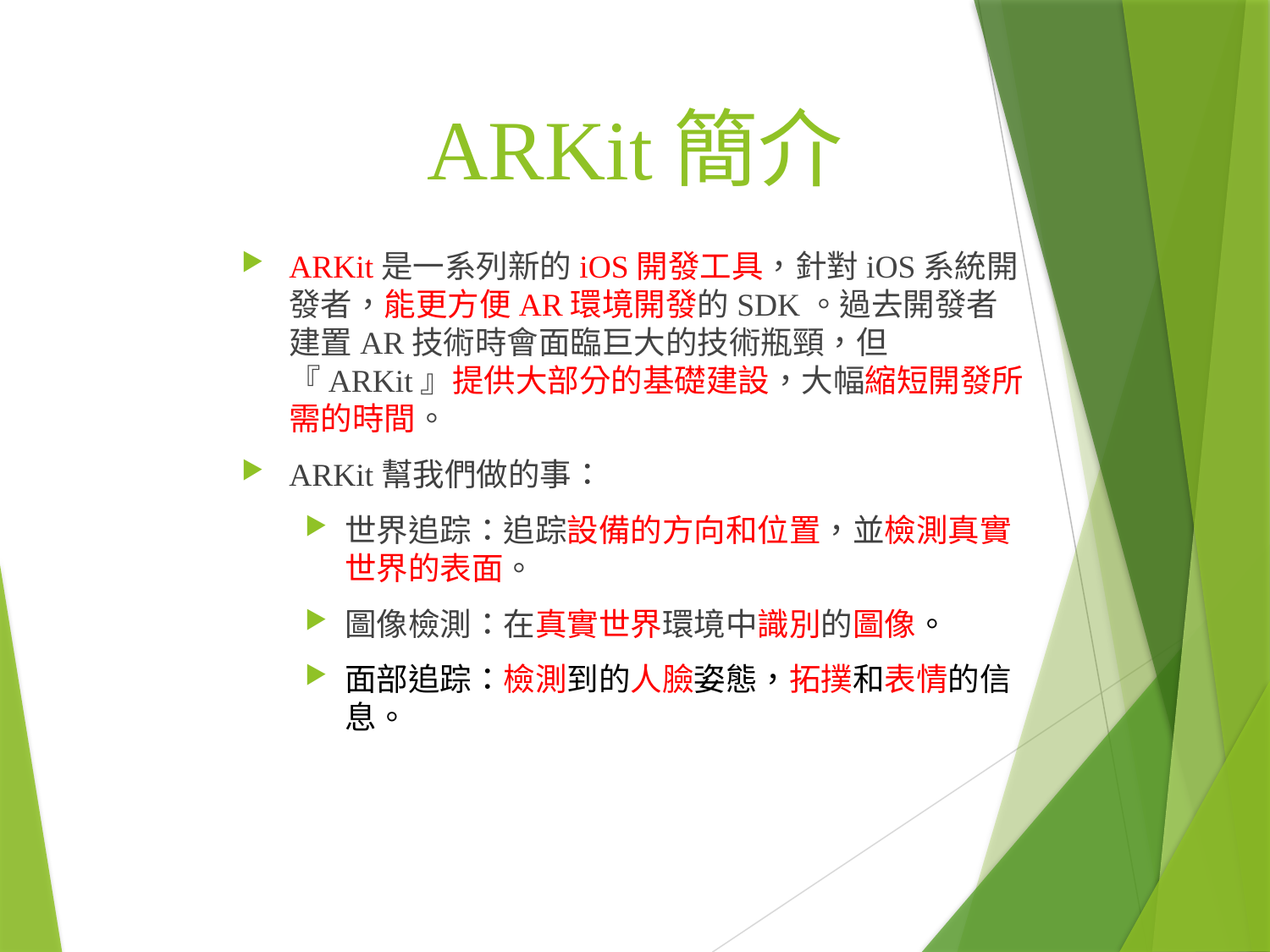

ARKit簡介
ARKit是一系列新的iOS開發工具，針對iOS系統開發者，能更方便AR環境開發的SDK。過去開發者建置AR技術時會面臨巨大的技術瓶頸，但『ARKit』提供大部分的基礎建設，大幅縮短開發所需的時間。
ARKit幫我們做的事：
世界追踪：追踪設備的方向和位置，並檢測真實世界的表面。
圖像檢測：在真實世界環境中識別的圖像。
面部追踪：檢測到的人臉姿態，拓撲和表情的信息。